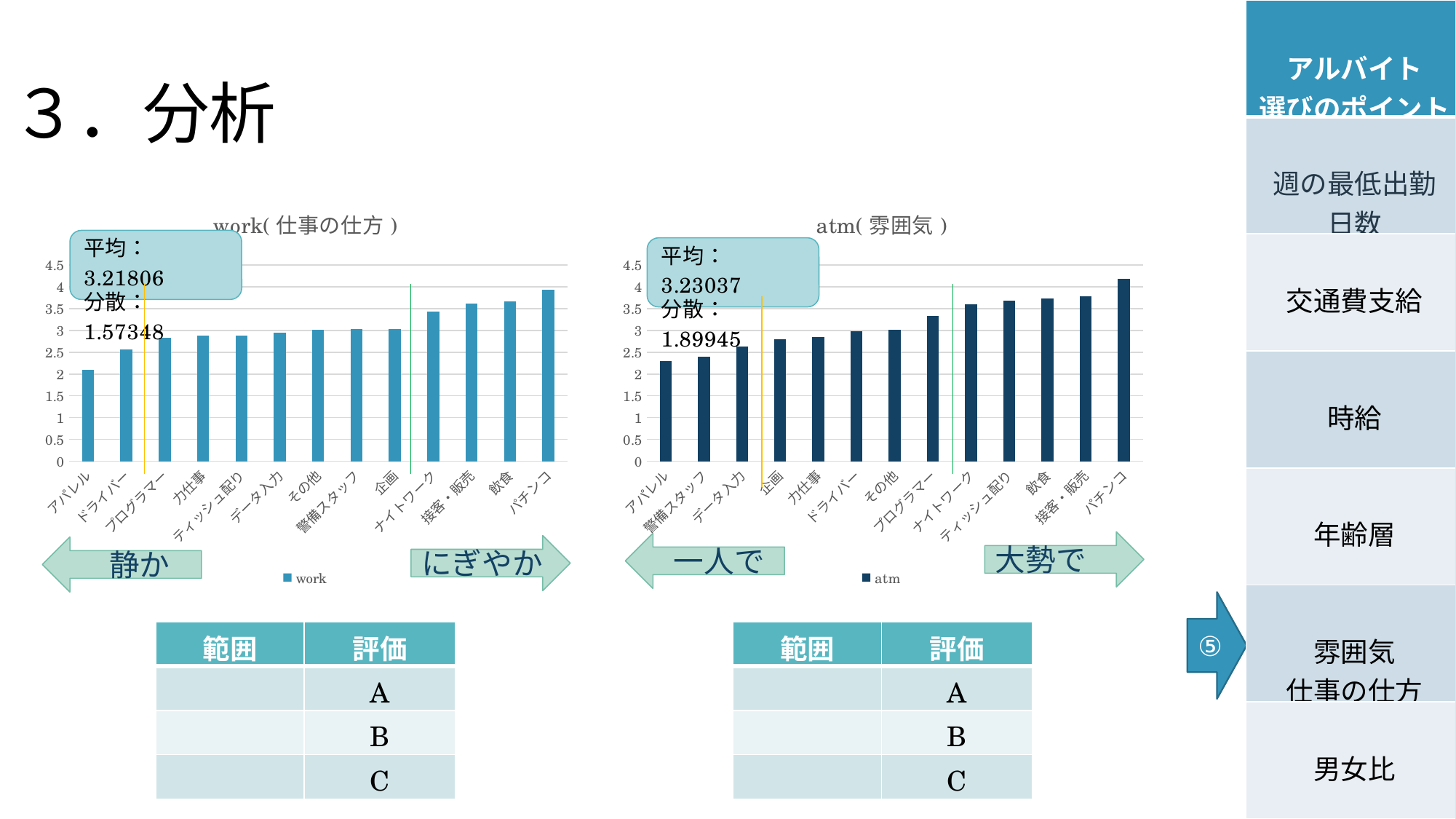

# ３．分析
| アルバイト 選びのポイント |
| --- |
| 週の最低出勤 日数 |
| 交通費支給 |
| 時給 |
| 年齢層 |
| 雰囲気 仕事の仕方 |
| 男女比 |

### Chart: work(仕事の仕方)

| Category | work |
|---|---|
| アパレル | 2.10125 |
| ドライバー | 2.567901234567901 |
| プログラマー | 2.8333333333333335 |
| 力仕事 | 2.8733705772811917 |
| ティッシュ配り | 2.8857142857142857 |
| データ入力 | 2.953700039572616 |
| その他 | 3.012957746478873 |
| 警備スタッフ | 3.0217391304347827 |
| 企画 | 3.034934497816594 |
| ナイトワーク | 3.430379746835443 |
| 接客・販売 | 3.6134774316592497 |
| 飲食 | 3.6645728643216082 |
| パチンコ | 3.931297709923664 |

### Chart: atm(雰囲気)

| Category | atm |
|---|---|
| アパレル | 2.29 |
| 警備スタッフ | 2.391304347826087 |
| データ入力 | 2.634349030470914 |
| 企画 | 2.7991266375545854 |
| 力仕事 | 2.8472998137802605 |
| ドライバー | 2.9753086419753085 |
| その他 | 3.012957746478873 |
| プログラマー | 3.3333333333333335 |
| ナイトワーク | 3.5949367088607596 |
| ティッシュ配り | 3.6857142857142855 |
| 飲食 | 3.728643216080402 |
| 接客・販売 | 3.7724094087730453 |
| パチンコ | 4.187022900763359 |
大勢で

大勢で

一人で
にぎやか
静か
⑤
| 範囲 | 評価 |
| --- | --- |
|  | A |
|  | B |
|  | C |
| 範囲 | 評価 |
| --- | --- |
|  | A |
|  | B |
|  | C |